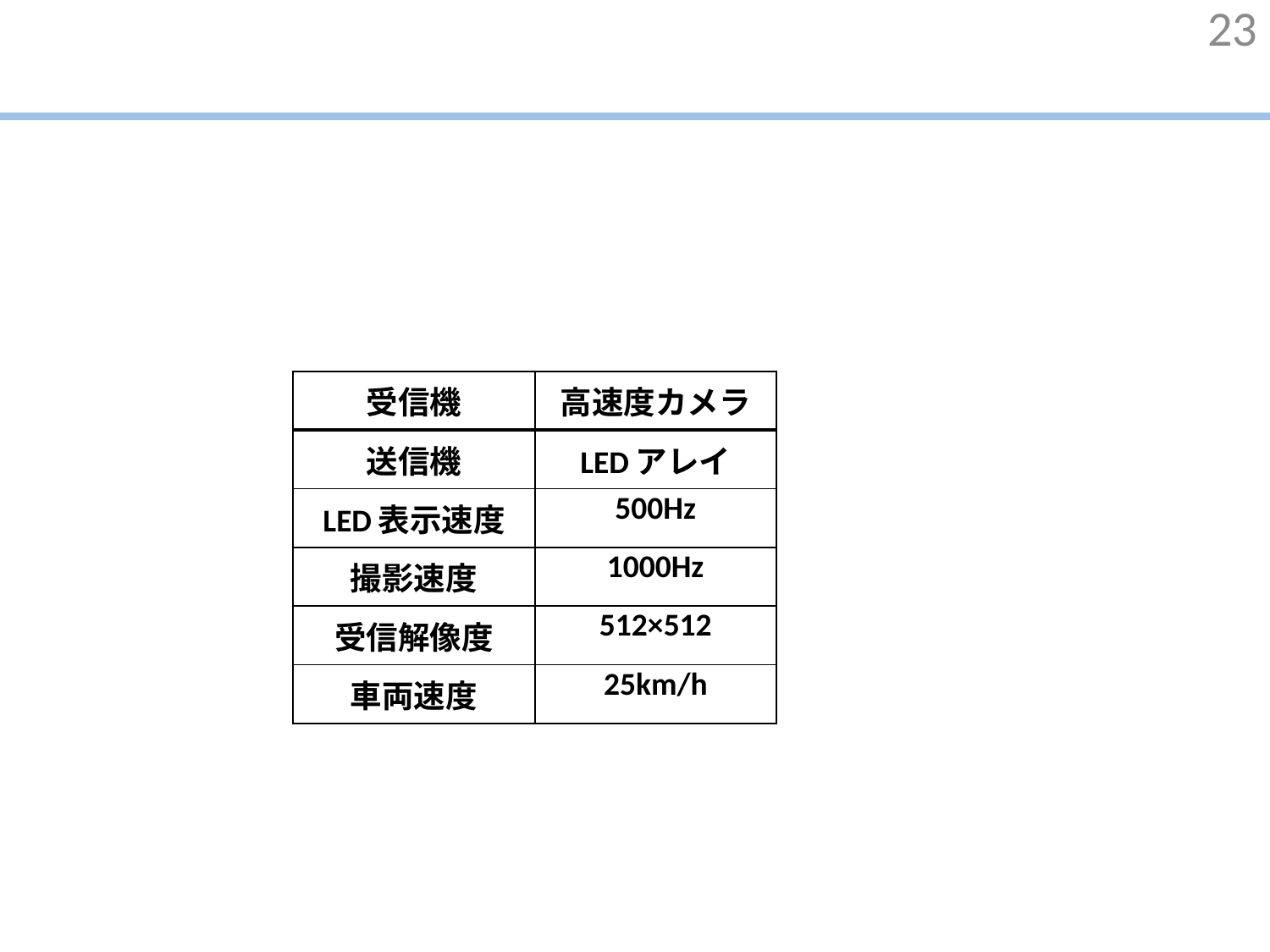

#
23

| 受信機 | 高速度カメラ |
| --- | --- |
| 送信機 | LEDアレイ |
| LED表示速度 | 500Hz |
| 撮影速度 | 1000Hz |
| 受信解像度 | 512×512 |
| 車両速度 | 25km/h |